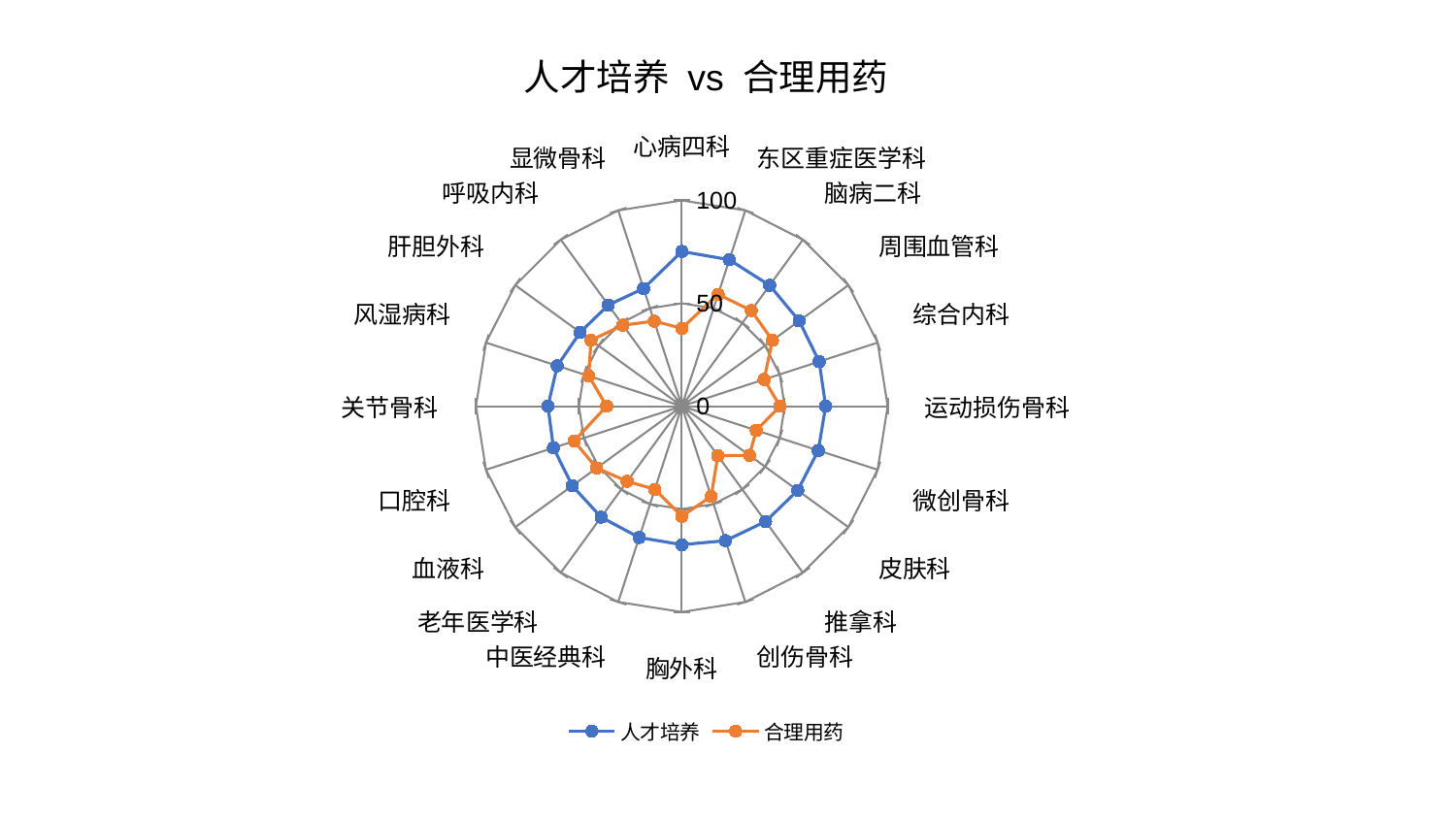

### Chart: 人才培养 vs 合理用药

| Category | 人才培养 | 合理用药 |
|---|---|---|
| 心病四科 | 75.17498727078663 | 37.85689907582443 |
| 东区重症医学科 | 74.81295503012005 | 57.14176278521814 |
| 脑病二科 | 72.58078451128684 | 57.439067407476145 |
| 周围血管科 | 70.49435291444117 | 54.43335165686502 |
| 综合内科 | 70.17125100940298 | 42.049526035777255 |
| 运动损伤骨科 | 69.89625628515114 | 47.74216223936582 |
| 微创骨科 | 69.70132877811426 | 38.04814436882425 |
| 皮肤科 | 69.58284561419968 | 40.63268055138522 |
| 推拿科 | 69.26142333843062 | 29.795075018856927 |
| 创伤骨科 | 68.72702767257108 | 46.147054485443014 |
| 胸外科 | 67.30581764917349 | 53.48646078116932 |
| 中医经典科 | 67.08787104150066 | 42.51583637499683 |
| 老年医学科 | 66.66478940006469 | 45.12149527642613 |
| 血液科 | 65.78746787378348 | 51.10671617785982 |
| 口腔科 | 65.5666282898079 | 54.97628499834724 |
| 关节骨科 | 65.0288617336075 | 36.5340695063253 |
| 风湿病科 | 63.6054141954048 | 47.49274108124108 |
| 肝胆外科 | 61.01288246599453 | 54.554769488317234 |
| 呼吸内科 | 60.74275378817432 | 48.65486043653769 |
| 显微骨科 | 60.14298002900921 | 43.448782552421214 |
143